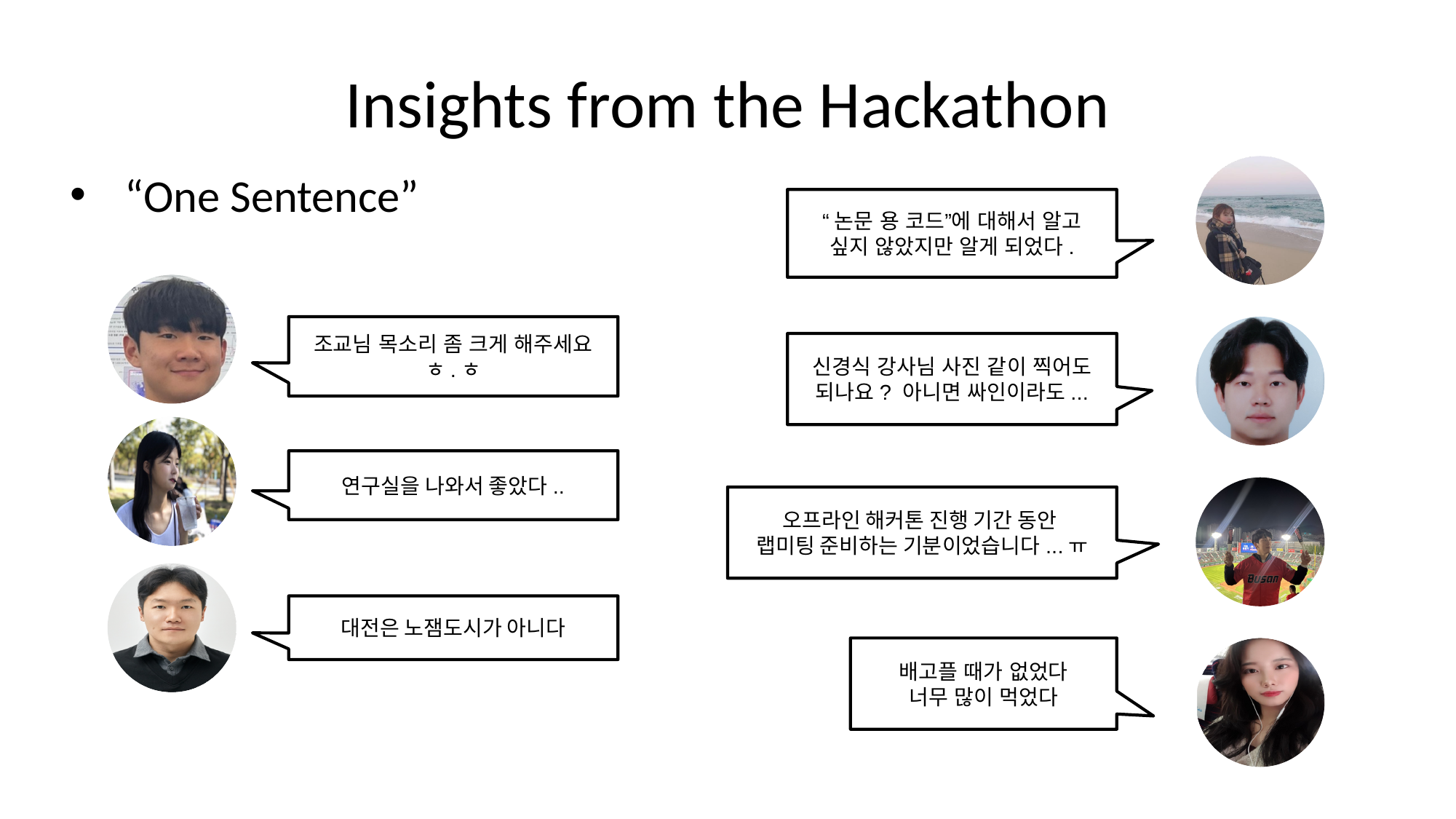

# Insights from the Hackathon

“One Sentence”
“논문 용 코드”에 대해서 알고
싶지 않았지만 알게 되었다.

조교님 목소리 좀 크게 해주세요ㅎ.ㅎ

신경식 강사님 사진 같이 찍어도 되나요? 아니면 싸인이라도...

연구실을 나와서 좋았다..

오프라인 해커톤 진행 기간 동안
랩미팅 준비하는 기분이었습니다...ㅠ

대전은 노잼도시가 아니다
배고플 때가 없었다
너무 많이 먹었다